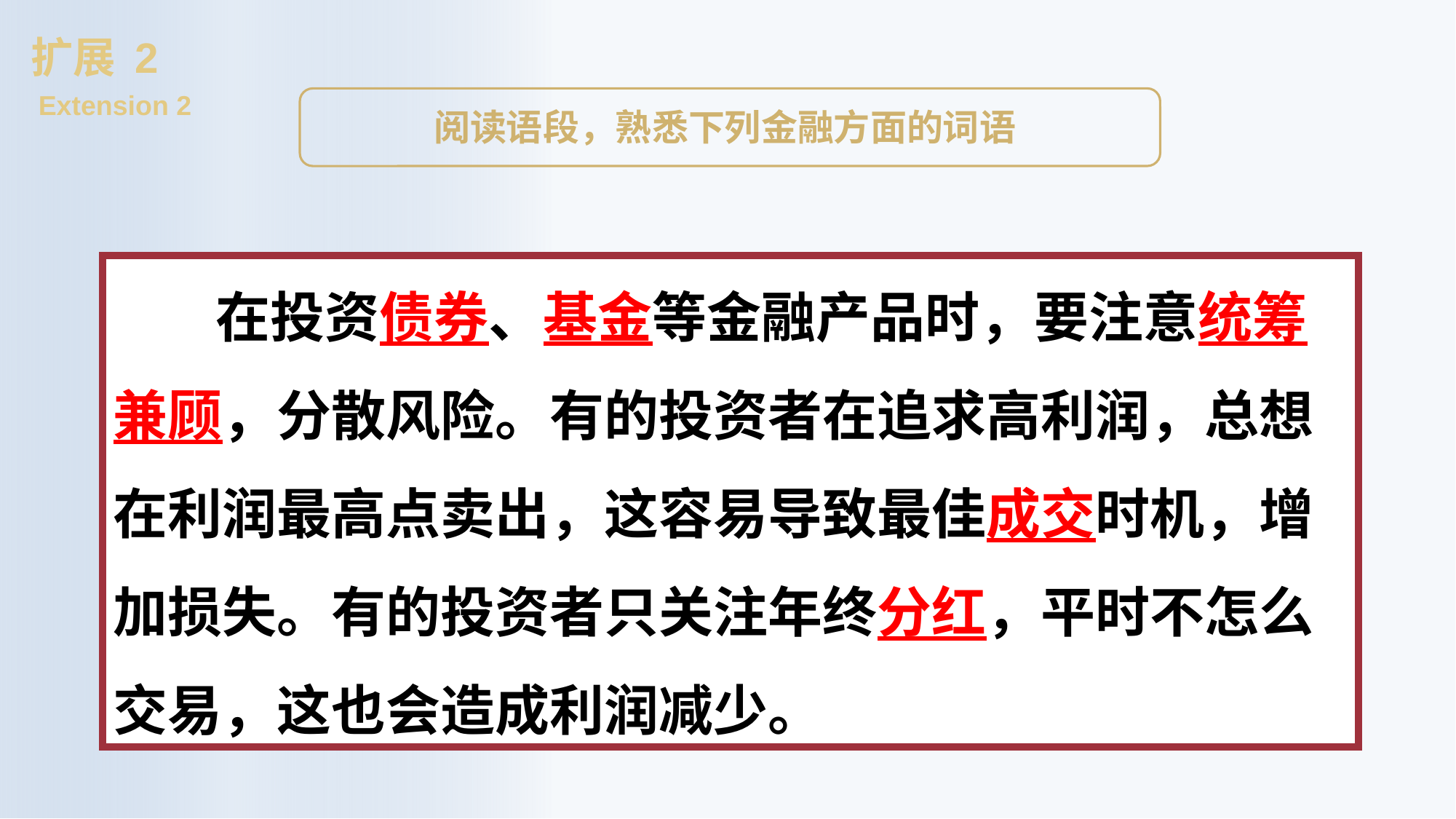

扩展 2
Extension 2

阅读语段，熟悉下列金融方面的词语
         在投资债券、基金等金融产品时，要注意统筹兼顾，分散风险。有的投资者在追求高利润，总想在利润最高点卖出，这容易导致最佳成交时机，增加损失。有的投资者只关注年终分红，平时不怎么交易，这也会造成利润减少。